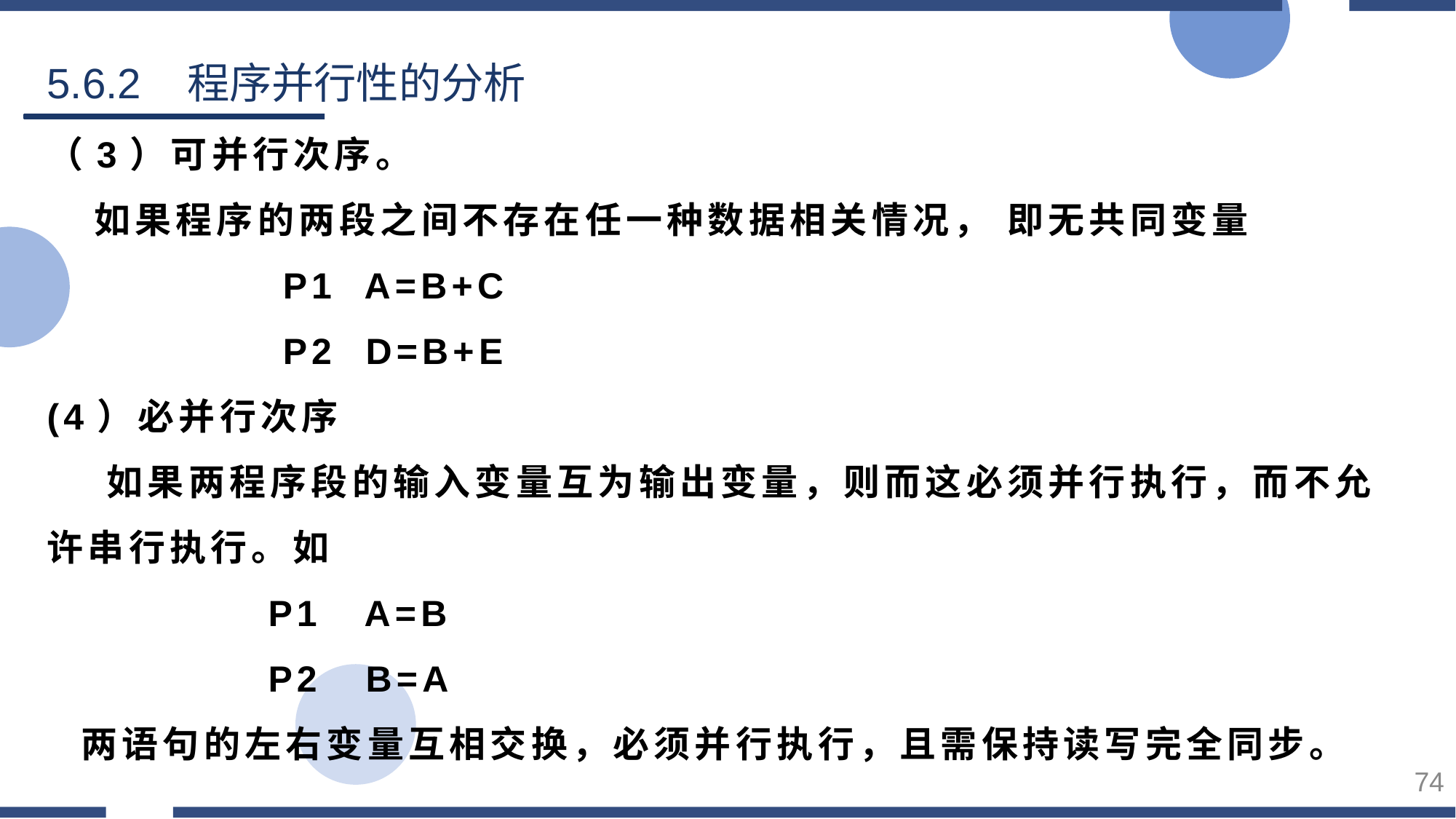

5.6.2   程序并行性的分析
（3）可并行次序。
   如果程序的两段之间不存在任一种数据相关情况， 即无共同变量
                P1  A=B+C
                P2  D=B+E
(4）必并行次序
    如果两程序段的输入变量互为输出变量，则而这必须并行执行，而不允许串行执行。如
               P1   A=B
               P2   B=A
  两语句的左右变量互相交换，必须并行执行，且需保持读写完全同步。

74